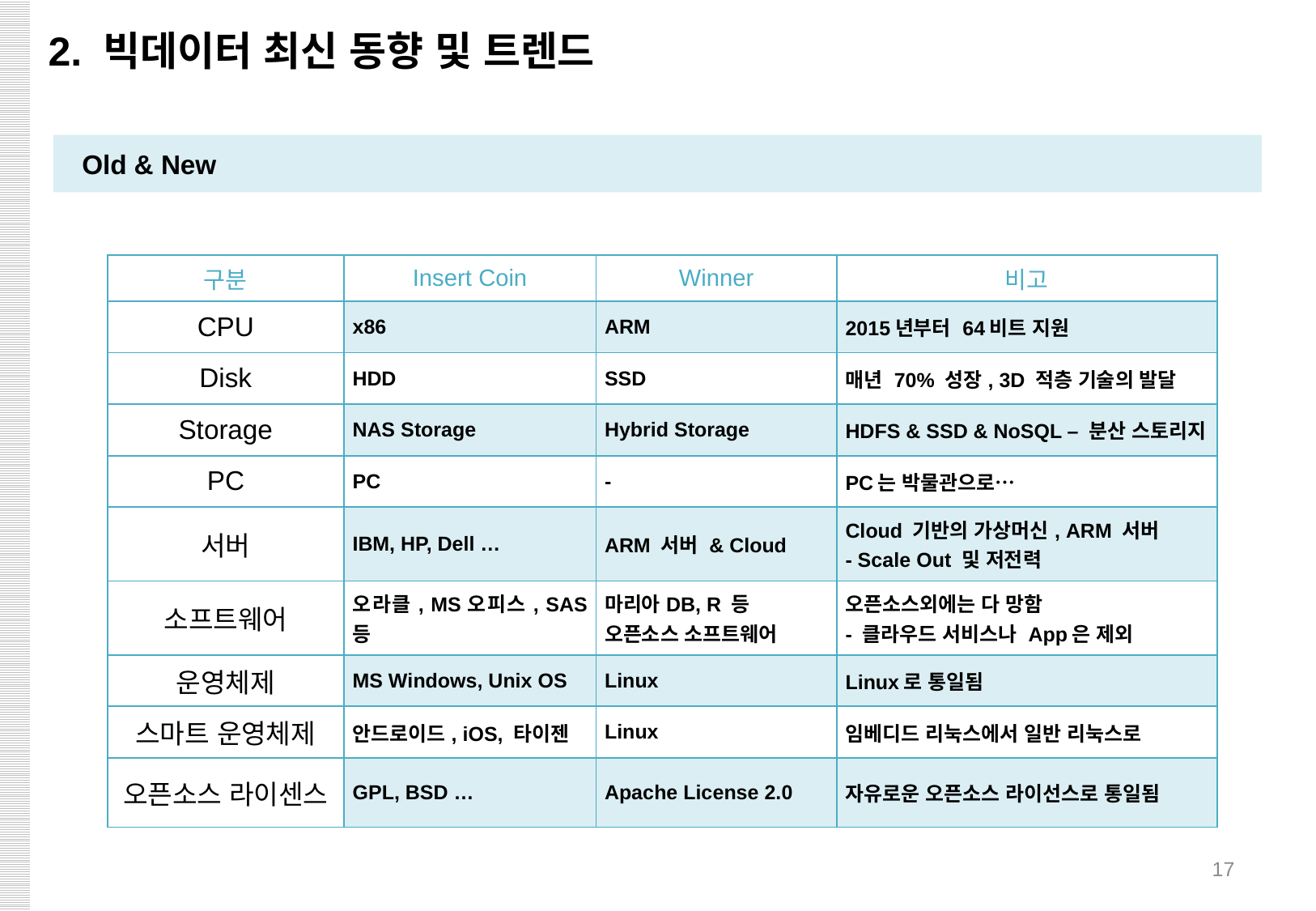

2. 빅데이터 최신 동향 및 트렌드
Old & New
| 구분 | Insert Coin | Winner | 비고 |
| --- | --- | --- | --- |
| CPU | x86 | ARM | 2015년부터 64비트 지원 |
| Disk | HDD | SSD | 매년 70% 성장, 3D 적층 기술의 발달 |
| Storage | NAS Storage | Hybrid Storage | HDFS & SSD & NoSQL – 분산 스토리지 |
| PC | PC | - | PC는 박물관으로… |
| 서버 | IBM, HP, Dell … | ARM 서버 & Cloud | Cloud 기반의 가상머신, ARM 서버 - Scale Out 및 저전력 |
| 소프트웨어 | 오라클, MS오피스, SAS 등 | 마리아DB, R 등 오픈소스 소프트웨어 | 오픈소스외에는 다 망함 - 클라우드 서비스나 App은 제외 |
| 운영체제 | MS Windows, Unix OS | Linux | Linux로 통일됨 |
| 스마트 운영체제 | 안드로이드, iOS, 타이젠 | Linux | 임베디드 리눅스에서 일반 리눅스로 |
| 오픈소스 라이센스 | GPL, BSD … | Apache License 2.0 | 자유로운 오픈소스 라이선스로 통일됨 |